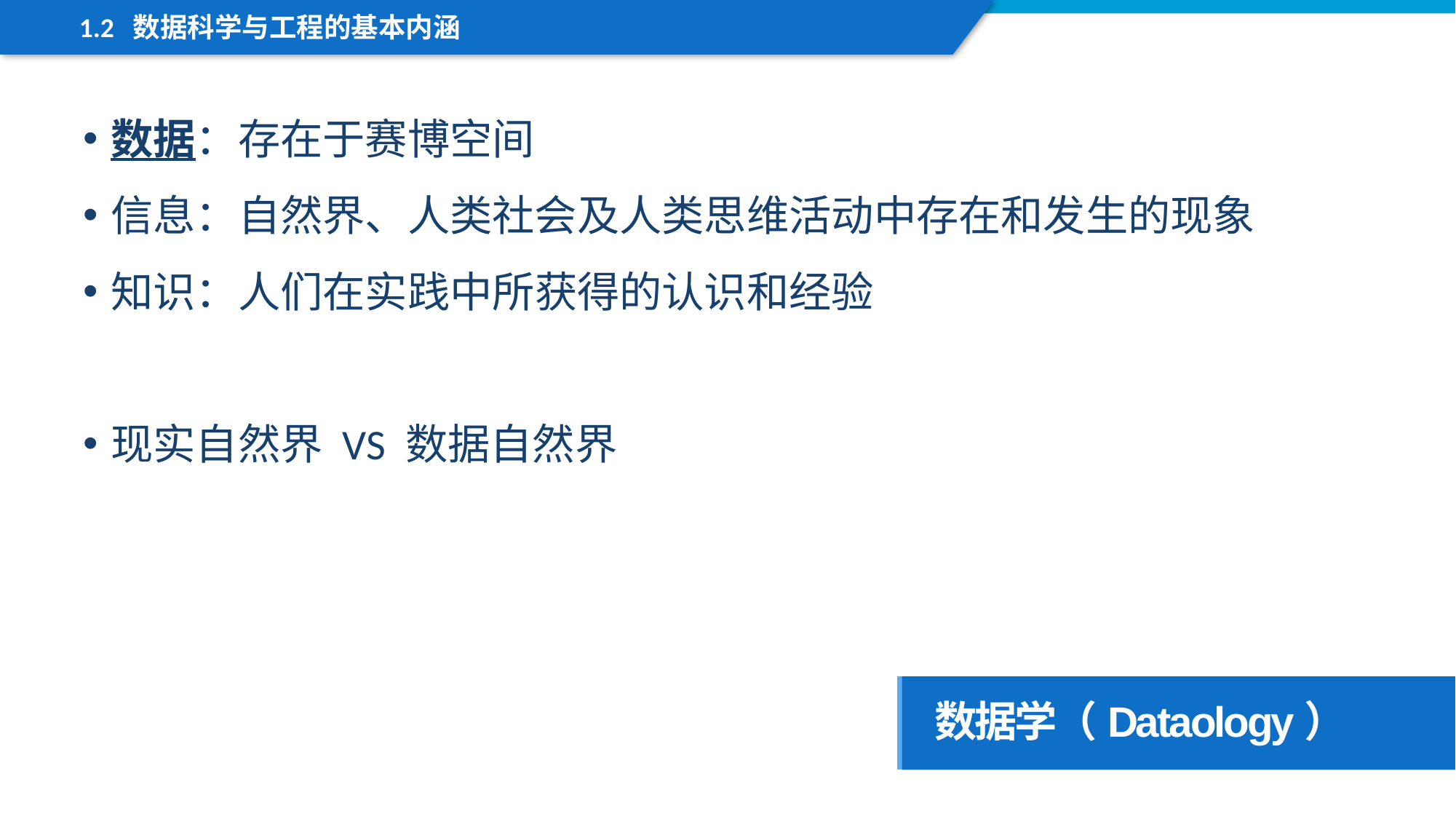

1.2  数据科学与工程的基本内涵
数据：存在于赛博空间
信息：自然界、人类社会及人类思维活动中存在和发生的现象
知识：人们在实践中所获得的认识和经验

现实自然界 VS 数据自然界

数据学（Dataology）